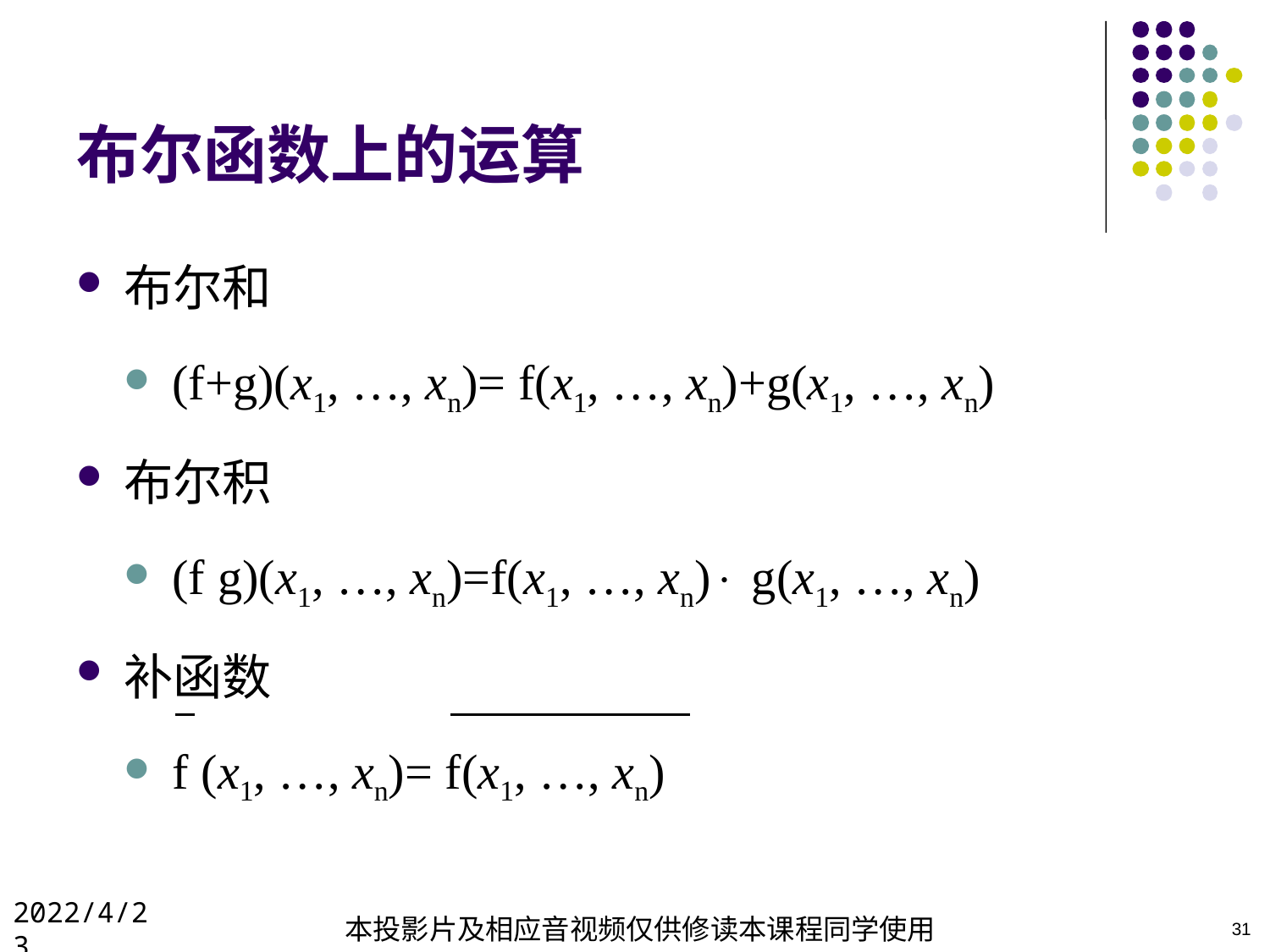

31
# 布尔函数上的运算
布尔和
(f+g)(x1, …, xn)= f(x1, …, xn)+g(x1, …, xn)
布尔积
(f g)(x1, …, xn)=f(x1, …, xn)⋅ g(x1, …, xn)
补函数
f (x1, …, xn)= f(x1, …, xn)

2022/4/23
本投影片及相应音视频仅供修读本课程同学使用